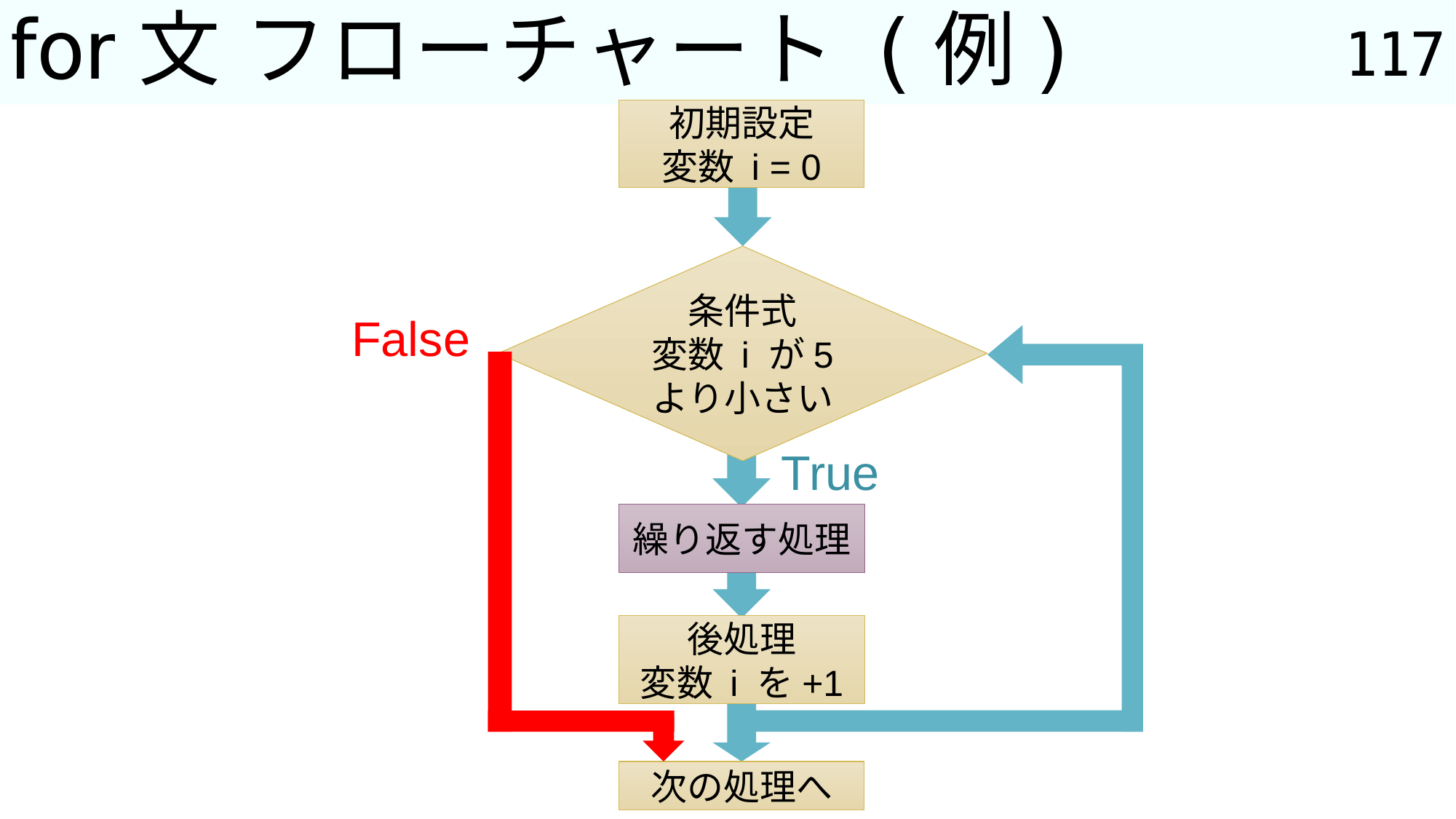

117
# for文 フローチャート (例)
初期設定
変数 i = 0

条件式
変数 i が5
より小さい
False
True

繰り返す処理

後処理
変数 i を+1

次の処理へ